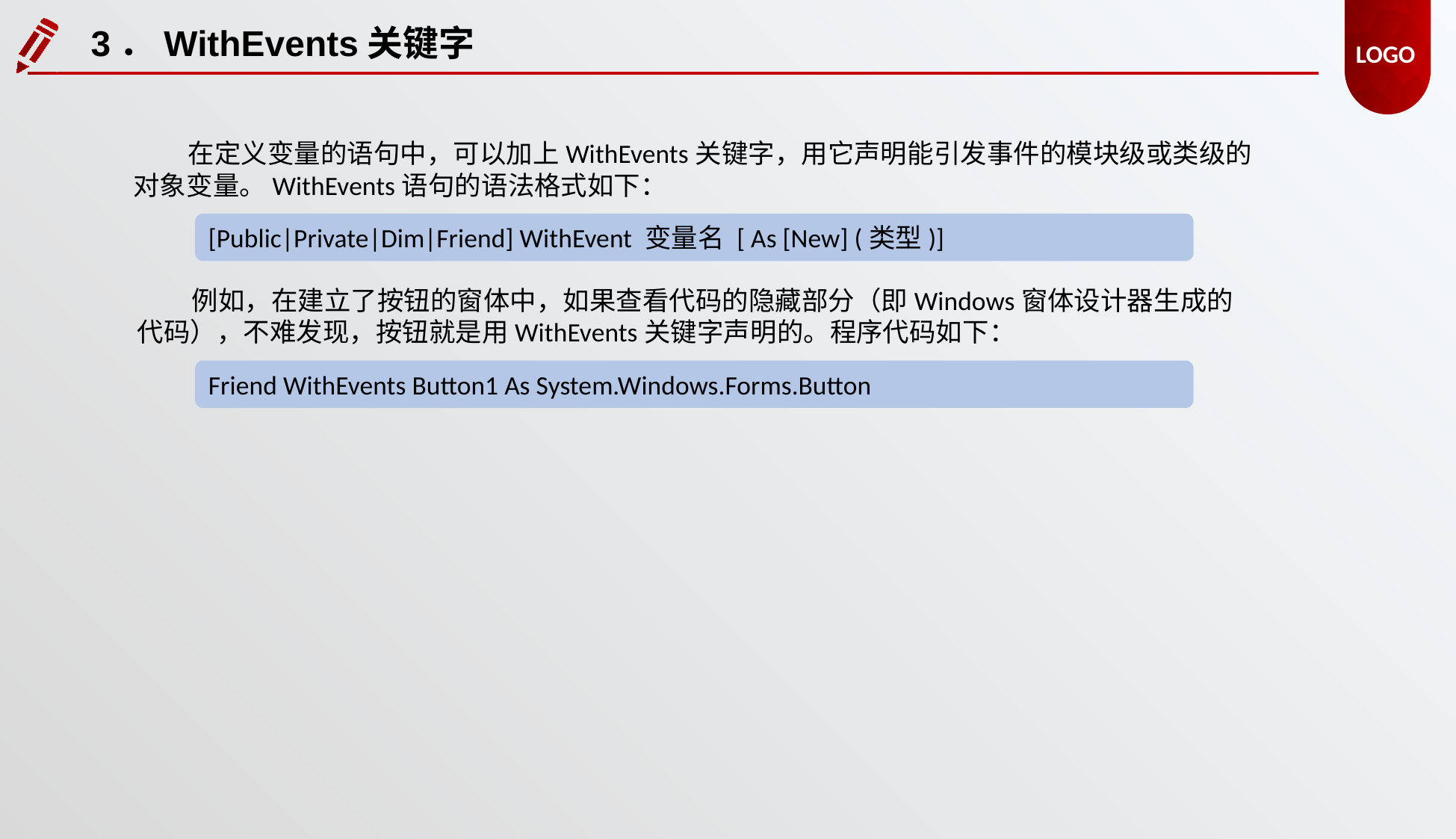

3．WithEvents关键字
在定义变量的语句中，可以加上WithEvents关键字，用它声明能引发事件的模块级或类级的对象变量。WithEvents语句的语法格式如下：
[Public|Private|Dim|Friend] WithEvent 变量名 [ As [New] (类型)]
例如，在建立了按钮的窗体中，如果查看代码的隐藏部分（即Windows窗体设计器生成的代码），不难发现，按钮就是用WithEvents关键字声明的。程序代码如下：
Friend WithEvents Button1 As System.Windows.Forms.Button